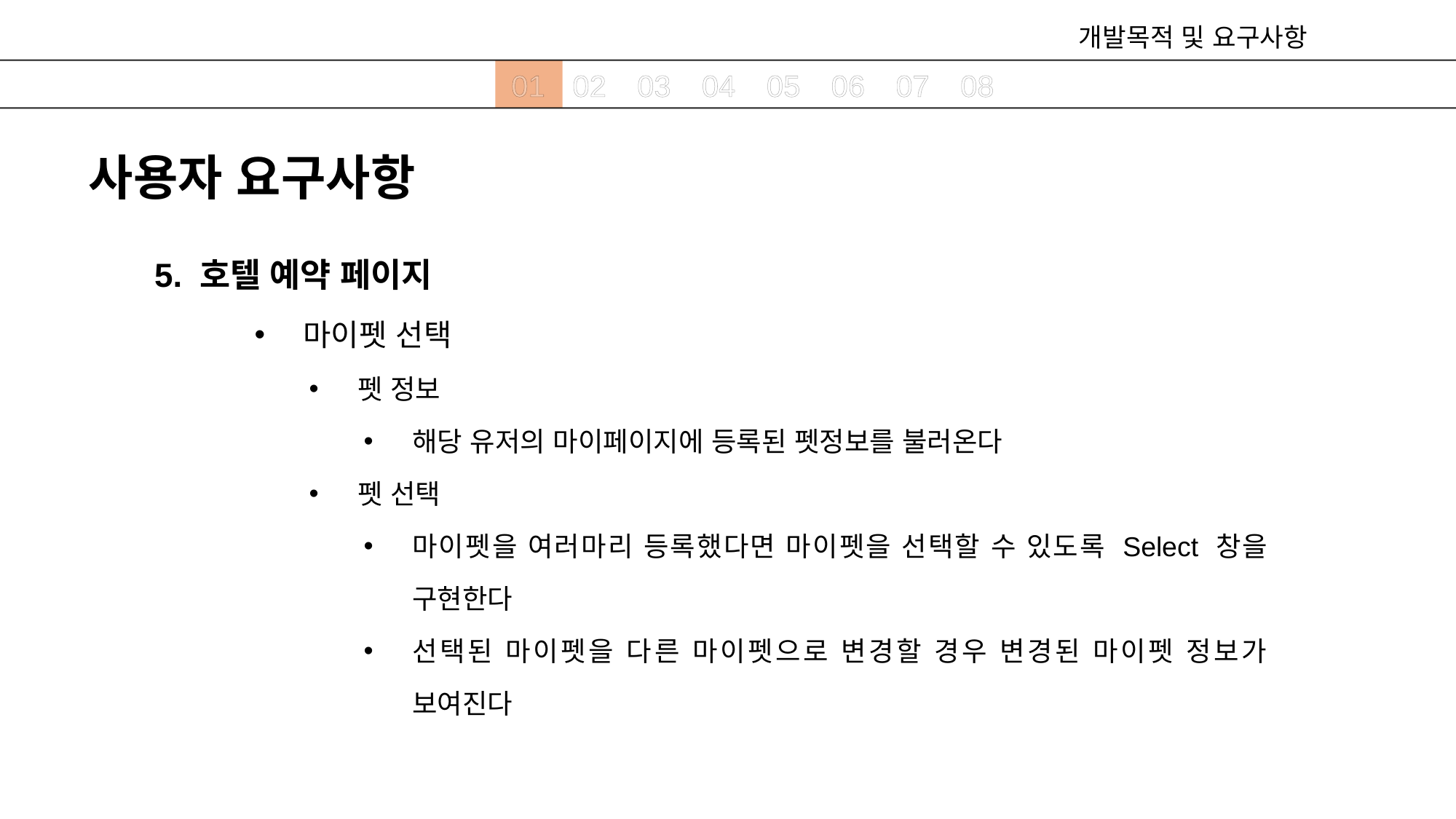

개발목적 및 요구사항

01
02
03
04
05
06
07
08
사용자 요구사항
5. 호텔 예약 페이지
마이펫 선택
펫 정보
해당 유저의 마이페이지에 등록된 펫정보를 불러온다
펫 선택
마이펫을 여러마리 등록했다면 마이펫을 선택할 수 있도록 Select 창을 구현한다
선택된 마이펫을 다른 마이펫으로 변경할 경우 변경된 마이펫 정보가 보여진다